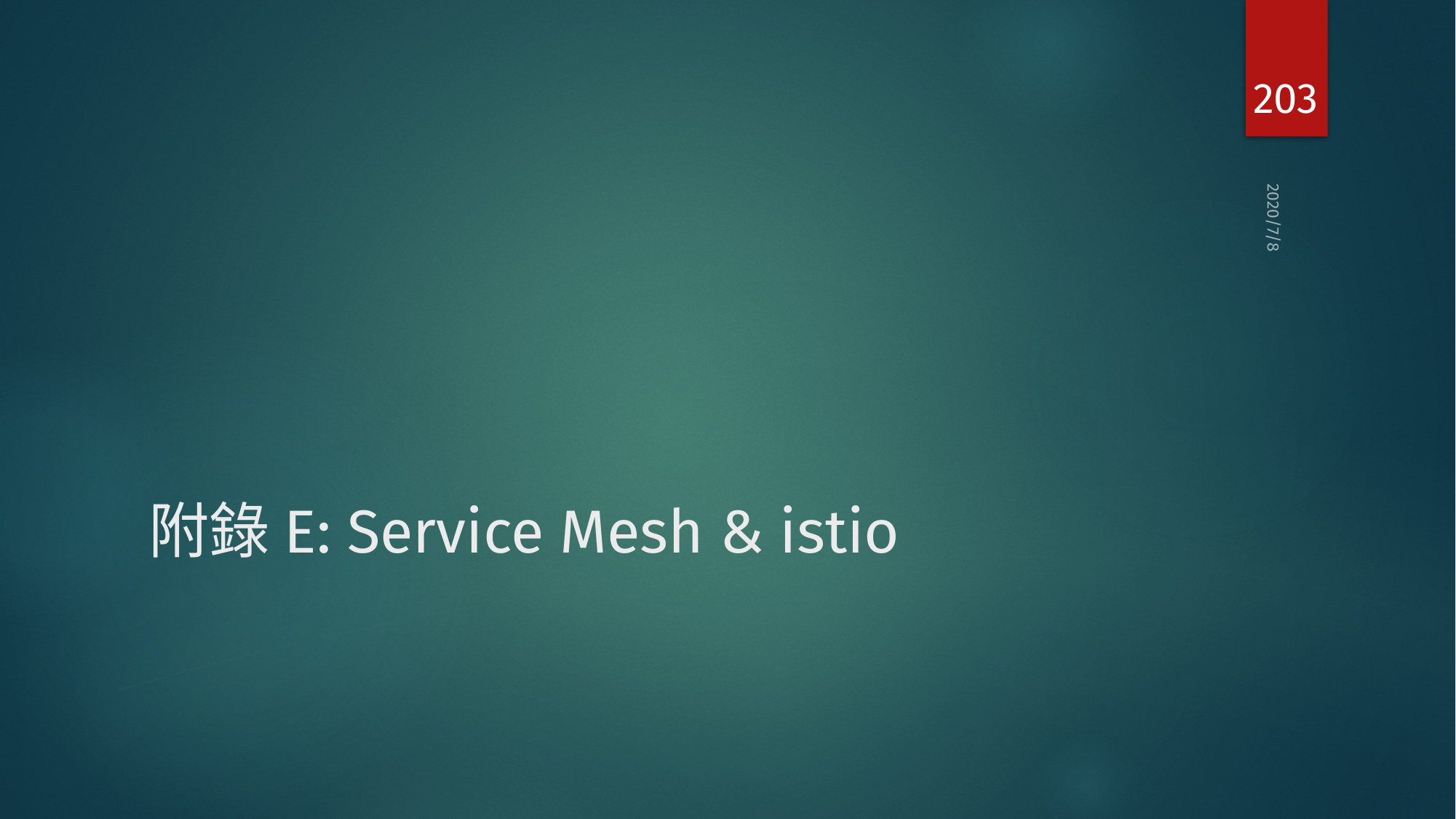

203
2020/7/8
# 附錄E: Service Mesh & istio